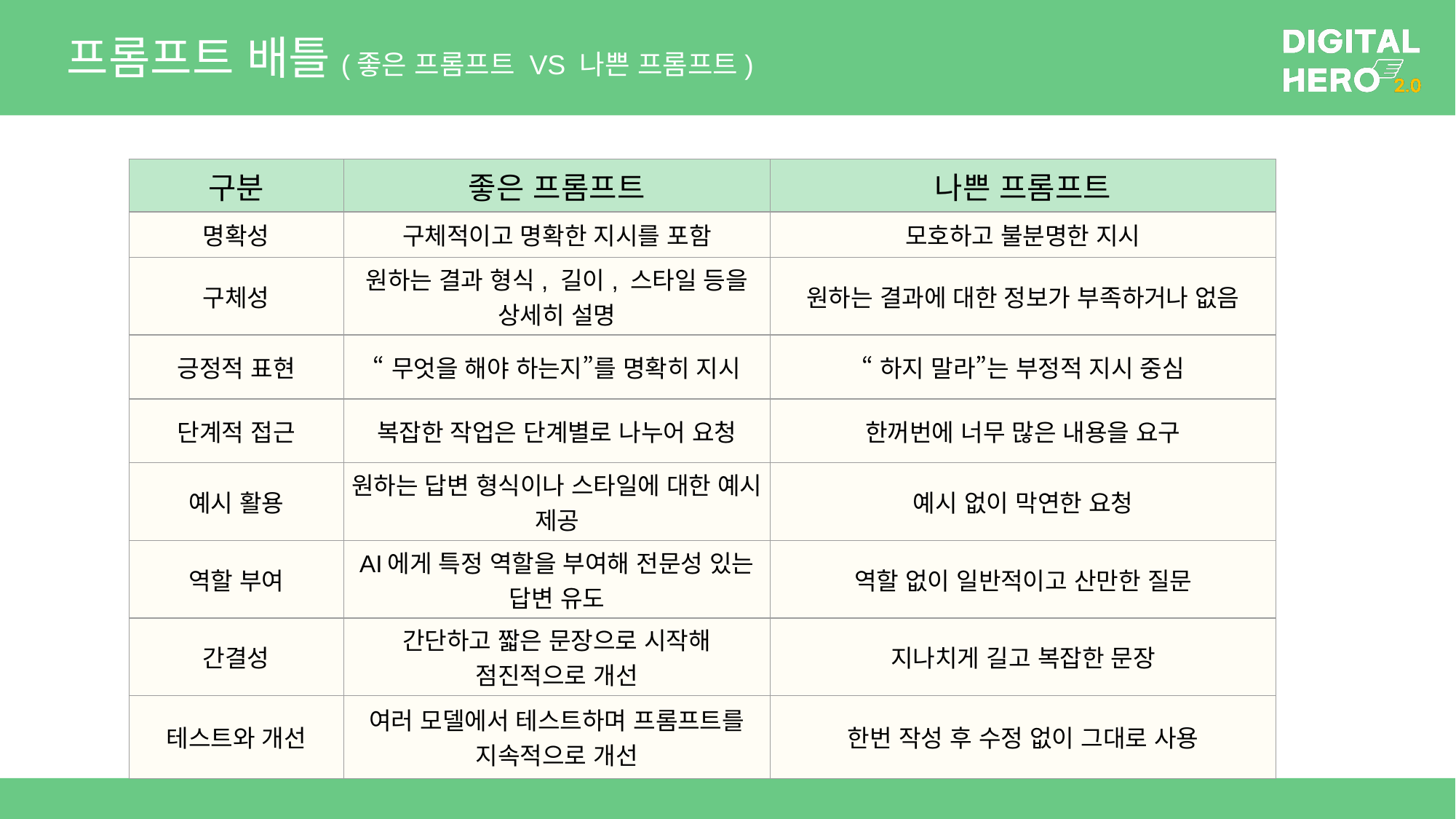

# 프롬프트 배틀(좋은 프롬프트 VS 나쁜 프롬프트)
| 구분 | 좋은 프롬프트 | 나쁜 프롬프트 |
| --- | --- | --- |
| 명확성 | 구체적이고 명확한 지시를 포함 | 모호하고 불분명한 지시 |
| 구체성 | 원하는 결과 형식, 길이, 스타일 등을 상세히 설명 | 원하는 결과에 대한 정보가 부족하거나 없음 |
| 긍정적 표현 | “무엇을 해야 하는지”를 명확히 지시 | “하지 말라”는 부정적 지시 중심 |
| 단계적 접근 | 복잡한 작업은 단계별로 나누어 요청 | 한꺼번에 너무 많은 내용을 요구 |
| 예시 활용 | 원하는 답변 형식이나 스타일에 대한 예시 제공 | 예시 없이 막연한 요청 |
| 역할 부여 | AI에게 특정 역할을 부여해 전문성 있는 답변 유도 | 역할 없이 일반적이고 산만한 질문 |
| 간결성 | 간단하고 짧은 문장으로 시작해 점진적으로 개선 | 지나치게 길고 복잡한 문장 |
| 테스트와 개선 | 여러 모델에서 테스트하며 프롬프트를 지속적으로 개선 | 한번 작성 후 수정 없이 그대로 사용 |